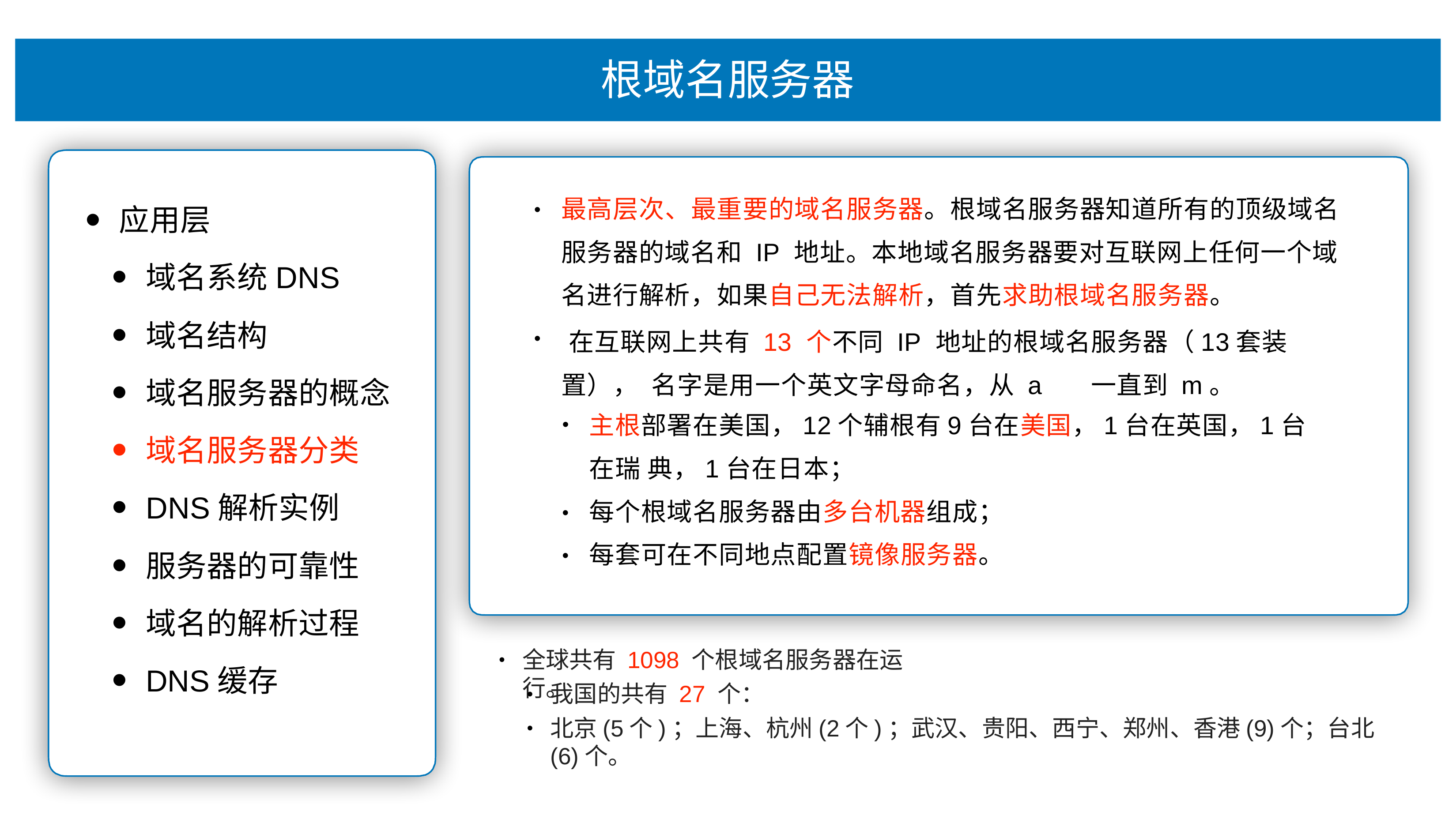

# 根域名服务器

最⾼层次、最重要的域名服务器。根域名服务器知道所有的顶级域名 服务器的域名和 IP 地址。本地域名服务器要对互联⽹上任何⼀个域 名进⾏解析，如果⾃⼰⽆法解析，⾸先求助根域名服务器。
在互联⽹上共有 13 个不同 IP 地址的根域名服务器（13套装置），  名字是⽤⼀个英⽂字⺟命名，从 a	⼀直到 m。
应⽤层
域名系统DNS
域名结构
域名服务器的概念
域名服务器分类
DNS解析实例
服务器的可靠性
域名的解析过程
DNS缓存
•
•
主根部署在美国，12个辅根有9台在美国，1台在英国，1台在瑞 典，1台在⽇本；
每个根域名服务器由多台机器组成； 每套可在不同地点配置镜像服务器。
•
•
全球共有 1098 个根域名服务器在运⾏。
•
我国的共有 27 个：
北京(5个)；上海、杭州(2个)；武汉、贵阳、⻄宁、郑州、⾹港(9)个；台北(6)个。
•
•